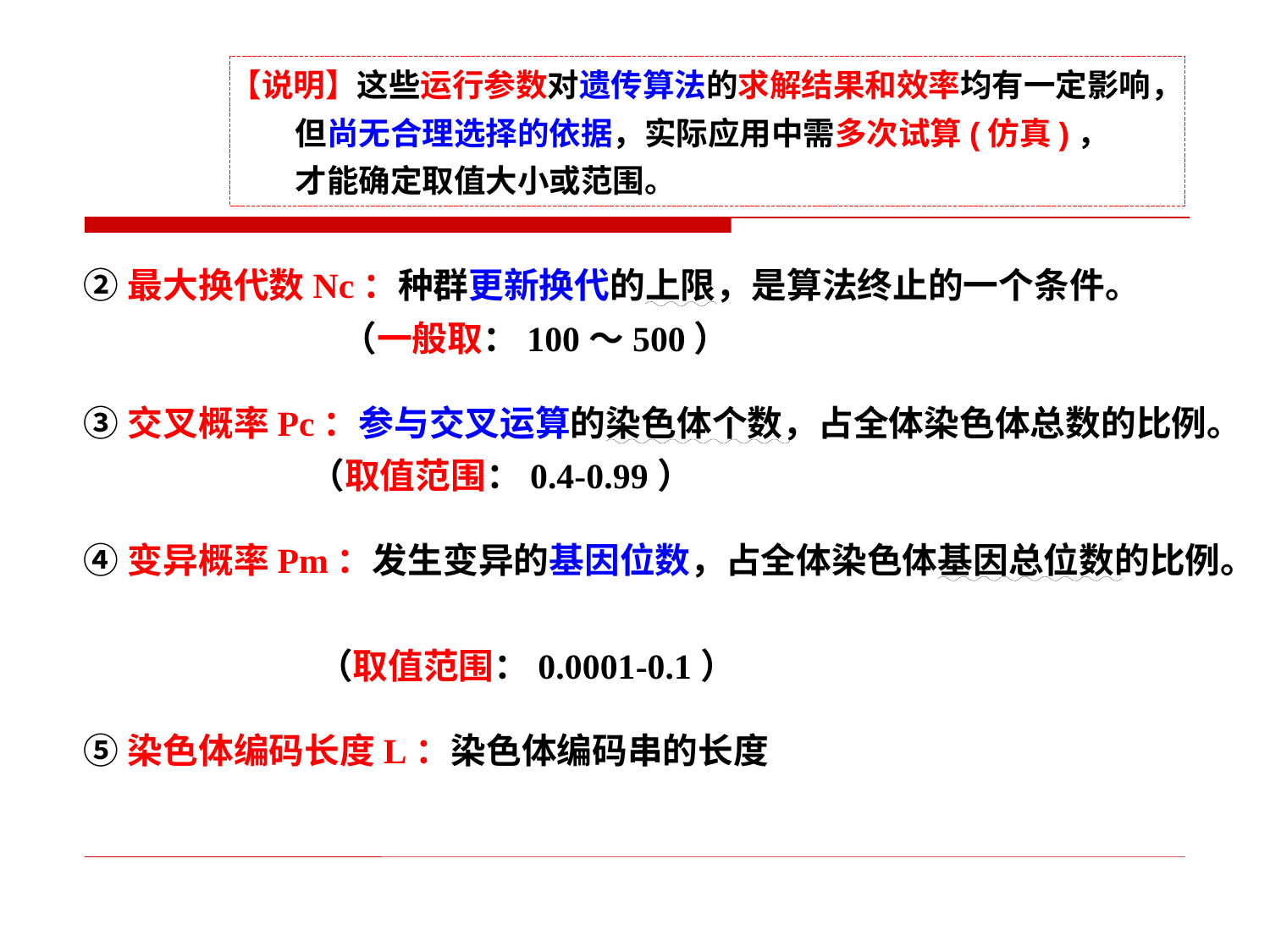

【说明】这些运行参数对遗传算法的求解结果和效率均有一定影响，
        但尚无合理选择的依据，实际应用中需多次试算(仿真)，
        才能确定取值大小或范围。
②最大换代数Nc：种群更新换代的上限，是算法终止的一个条件。
                               （一般取：100～500）
③交叉概率Pc：参与交叉运算的染色体个数，占全体染色体总数的比例。
                           （取值范围：0.4-0.99）
④变异概率Pm：发生变异的基因位数，占全体染色体基因总位数的比例。
                            （取值范围：0.0001-0.1）
⑤染色体编码长度L：染色体编码串的长度